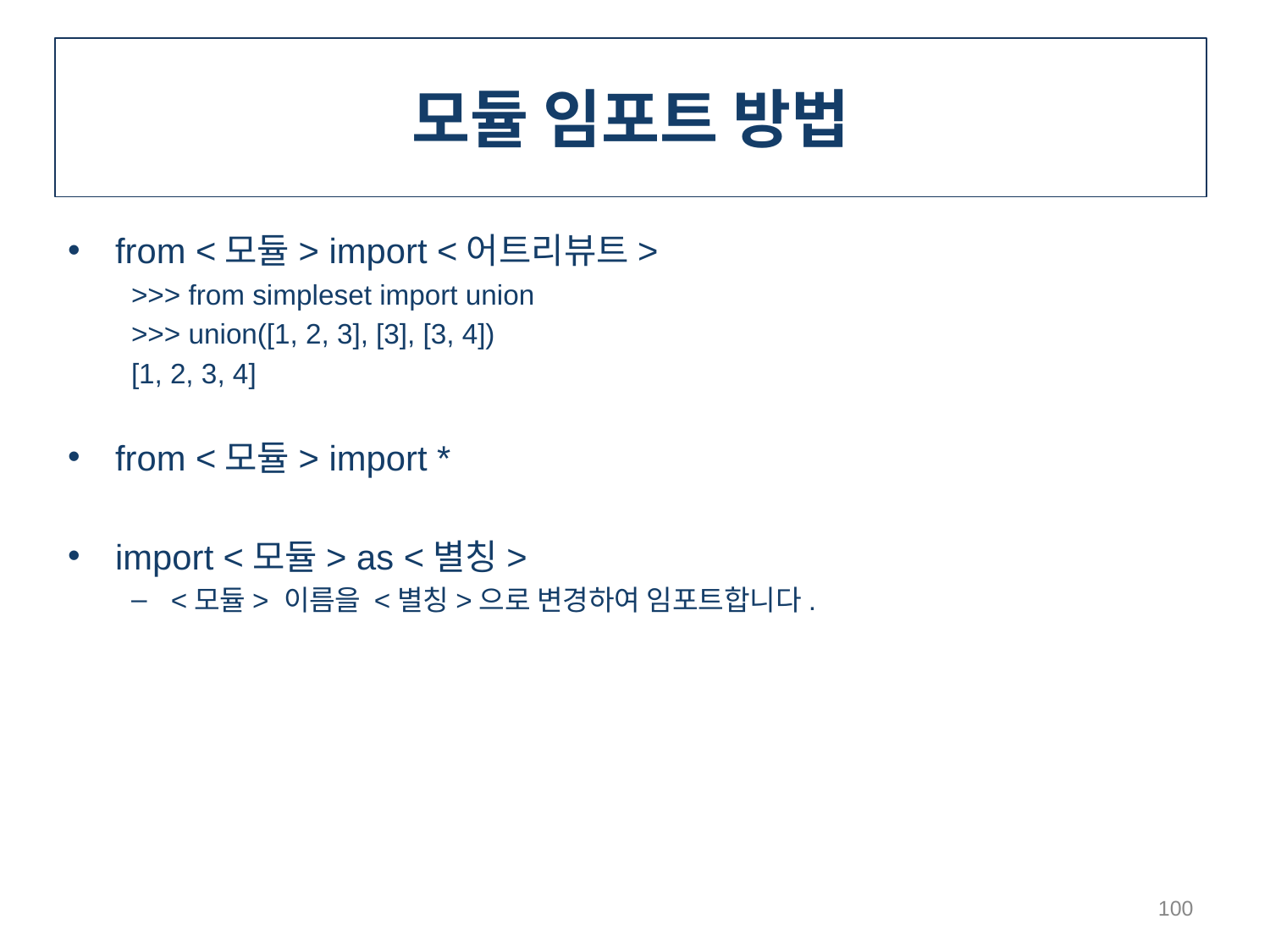

# 모듈 임포트 방법
from <모듈> import <어트리뷰트>
>>> from simpleset import union
>>> union([1, 2, 3], [3], [3, 4])
[1, 2, 3, 4]

from <모듈> import *

import <모듈> as <별칭>
<모듈> 이름을 <별칭>으로 변경하여 임포트합니다.

100